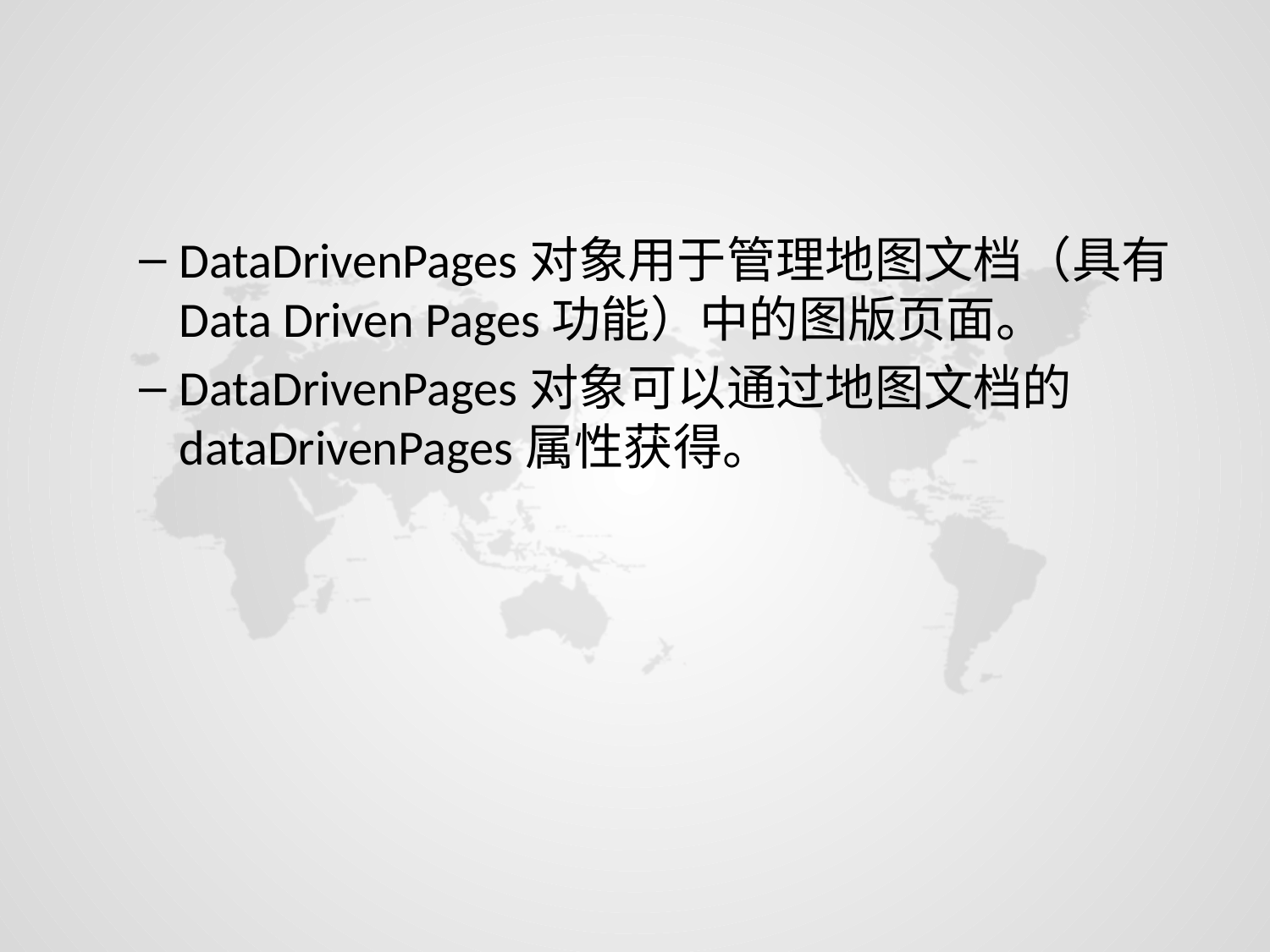

#
DataDrivenPages对象用于管理地图文档（具有Data Driven Pages功能）中的图版页面。
DataDrivenPages对象可以通过地图文档的dataDrivenPages属性获得。